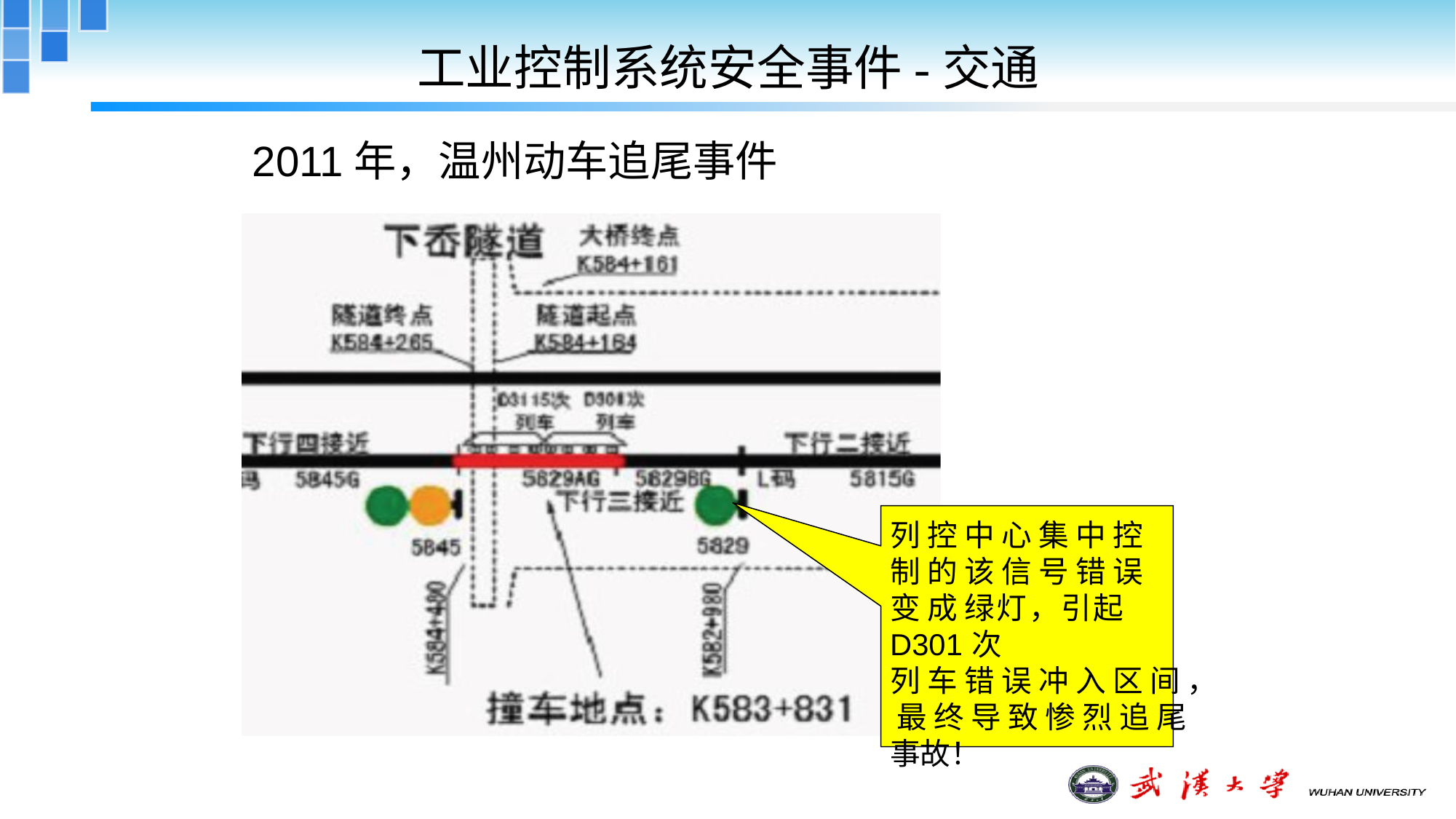

# 工业控制系统安全事件-交通
2011年，温州动车追尾事件

列 控 中 心 集 中 控 制 的 该 信 号 错 误 变 成 绿灯，引起D301次
列 车 错 误 冲 入 区 间 ， 最 终 导 致 惨 烈 追 尾 事故！